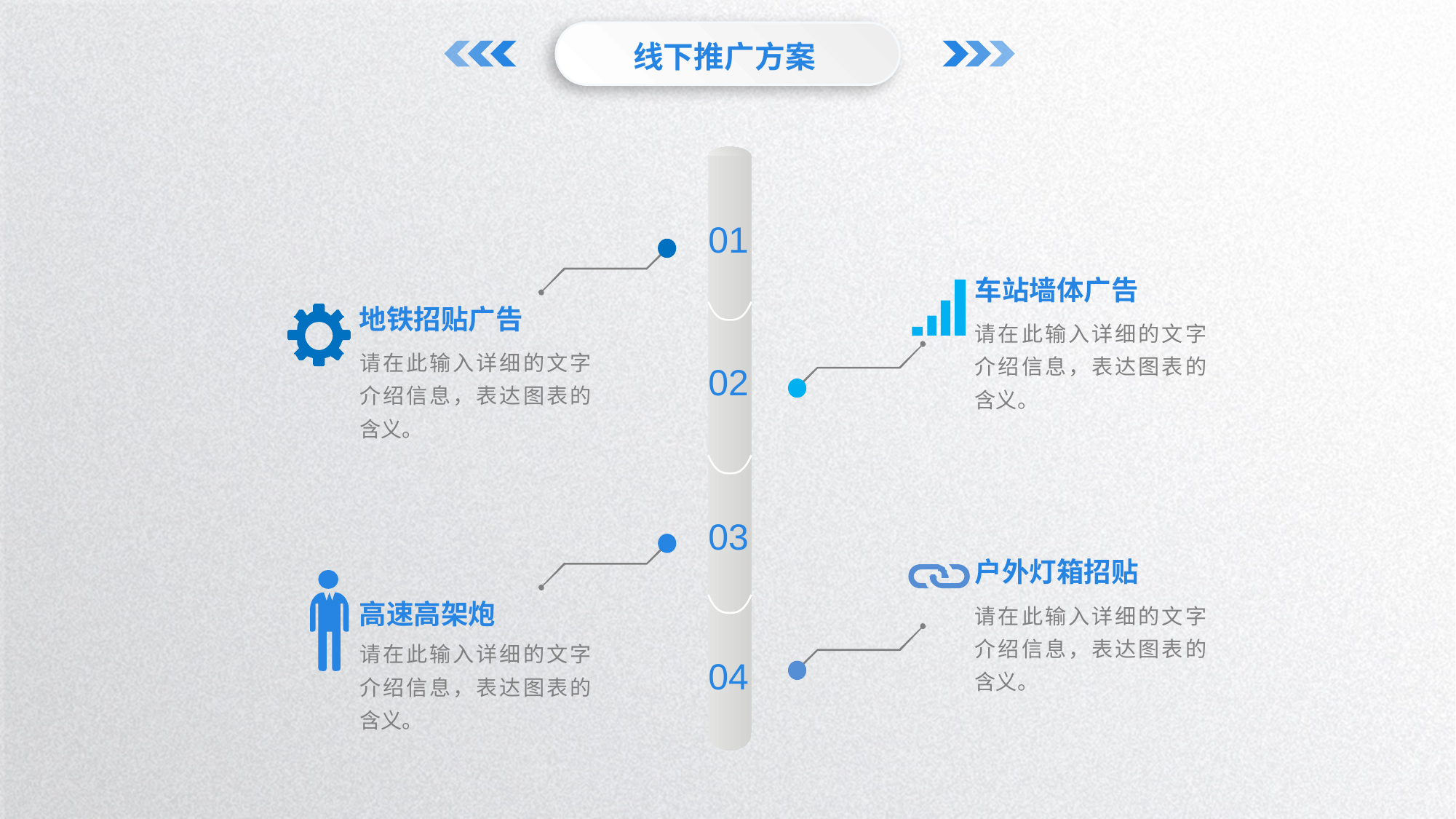

线下推广方案

01

车站墙体广告

地铁招贴广告

请在此输入详细的文字介绍信息，表达图表的含义。
请在此输入详细的文字介绍信息，表达图表的含义。

02

03

户外灯箱招贴

请在此输入详细的文字介绍信息，表达图表的含义。
高速高架炮

请在此输入详细的文字介绍信息，表达图表的含义。
04